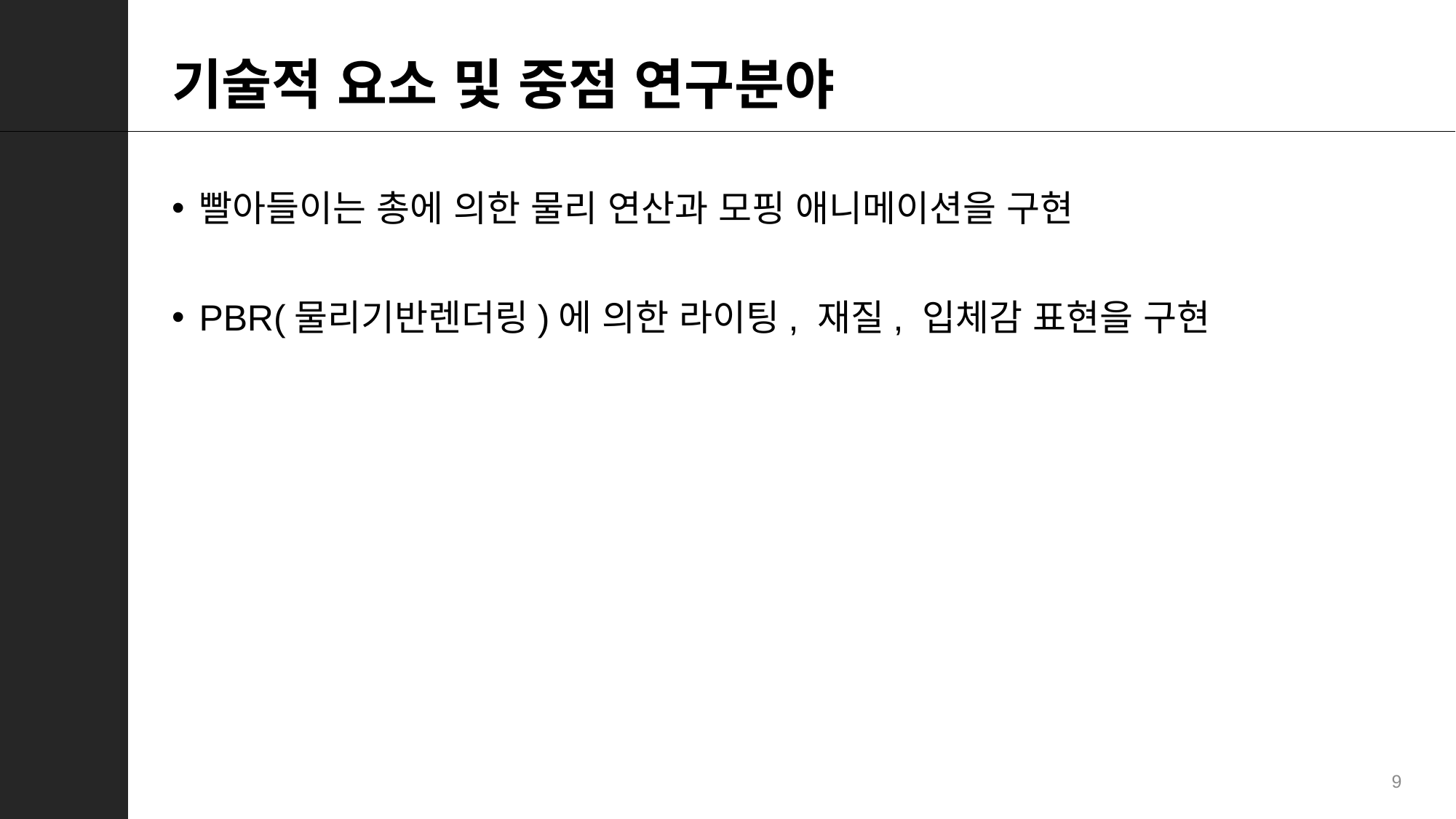

# 기술적 요소 및 중점 연구분야
빨아들이는 총에 의한 물리 연산과 모핑 애니메이션을 구현

PBR(물리기반렌더링)에 의한 라이팅, 재질, 입체감 표현을 구현

9